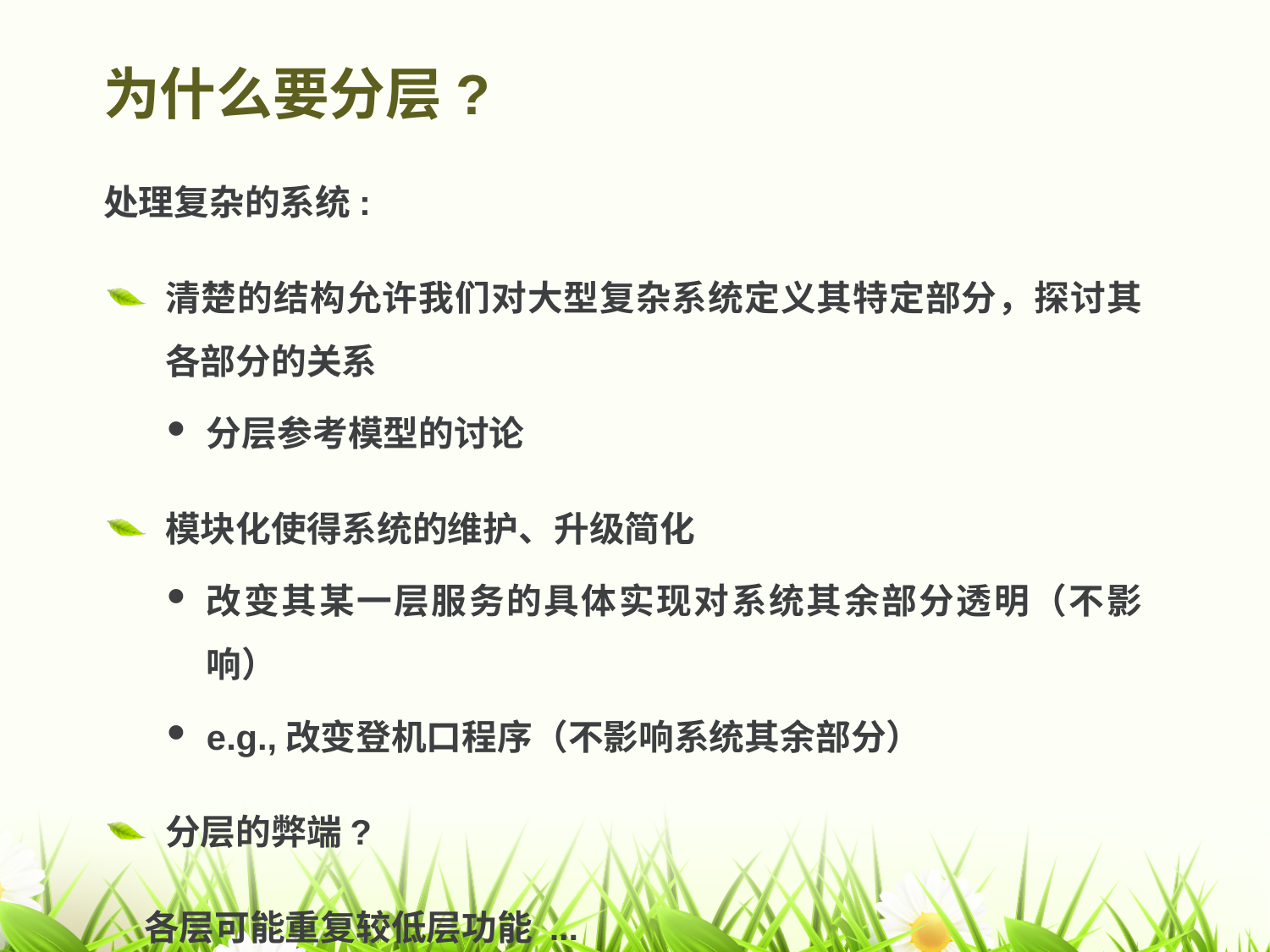

# 为什么要分层?
处理复杂的系统:
清楚的结构允许我们对大型复杂系统定义其特定部分，探讨其各部分的关系
分层参考模型的讨论
模块化使得系统的维护、升级简化
改变其某一层服务的具体实现对系统其余部分透明（不影响）
e.g.,改变登机口程序（不影响系统其余部分）
分层的弊端?
    各层可能重复较低层功能 ...